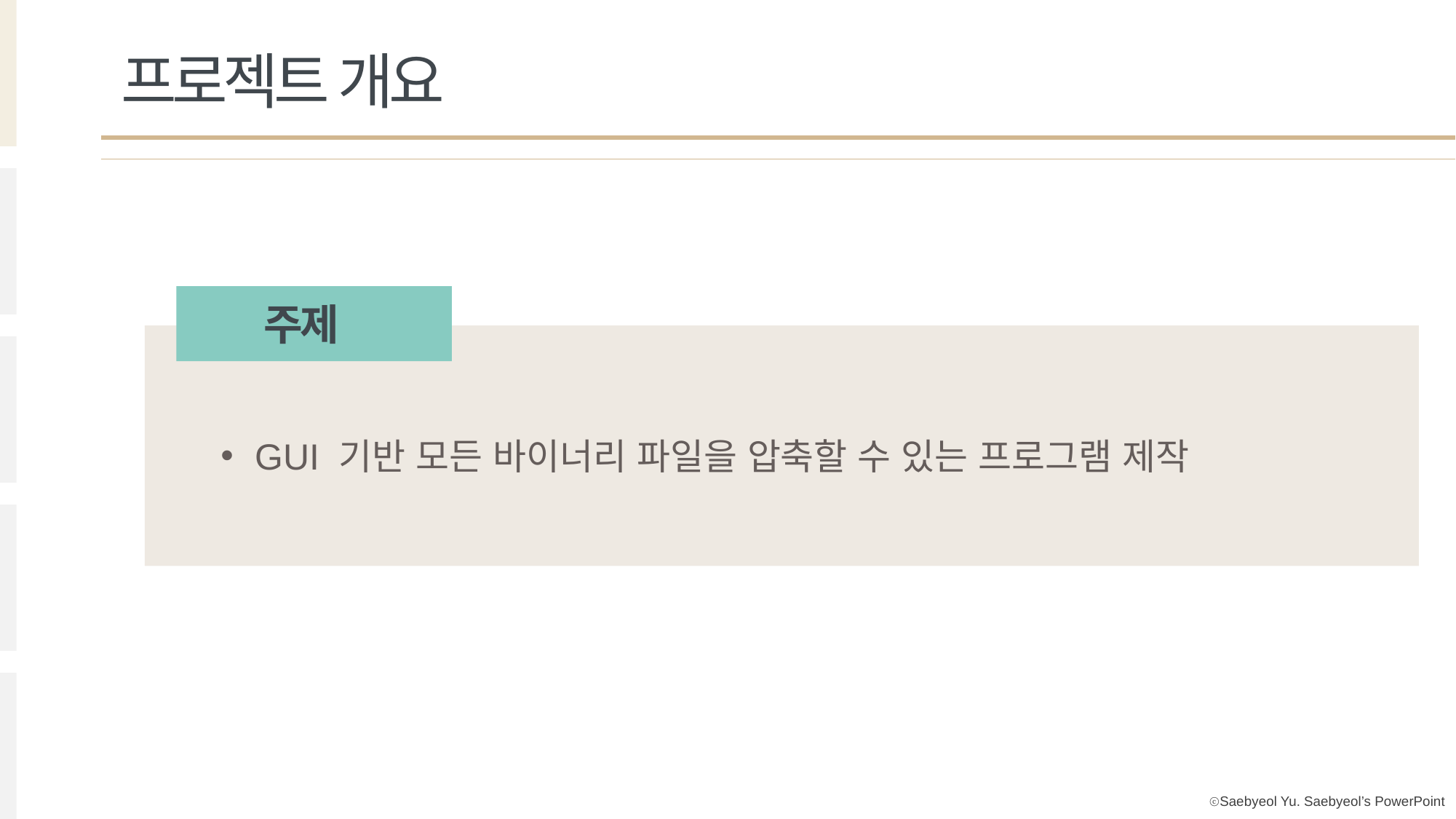

프로젝트 개요

주제

GUI 기반 모든 바이너리 파일을 압축할 수 있는 프로그램 제작